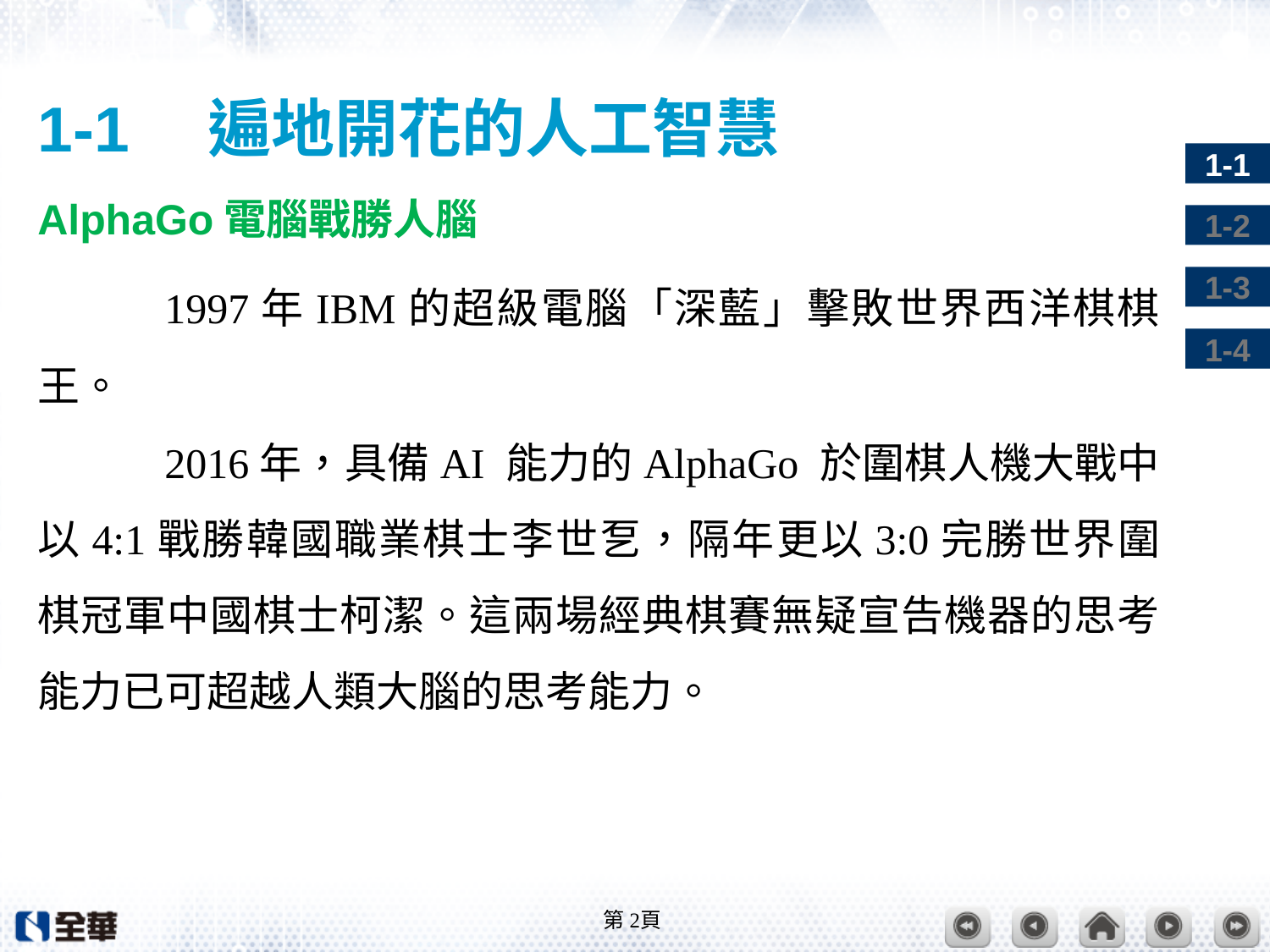

# 1-1　遍地開花的人工智慧
AlphaGo電腦戰勝人腦
	1997年IBM的超級電腦「深藍」擊敗世界西洋棋棋王。
	2016年，具備AI 能力的AlphaGo 於圍棋人機大戰中以4:1戰勝韓國職業棋士李世乭，隔年更以3:0完勝世界圍棋冠軍中國棋士柯潔。這兩場經典棋賽無疑宣告機器的思考能力已可超越人類大腦的思考能力。